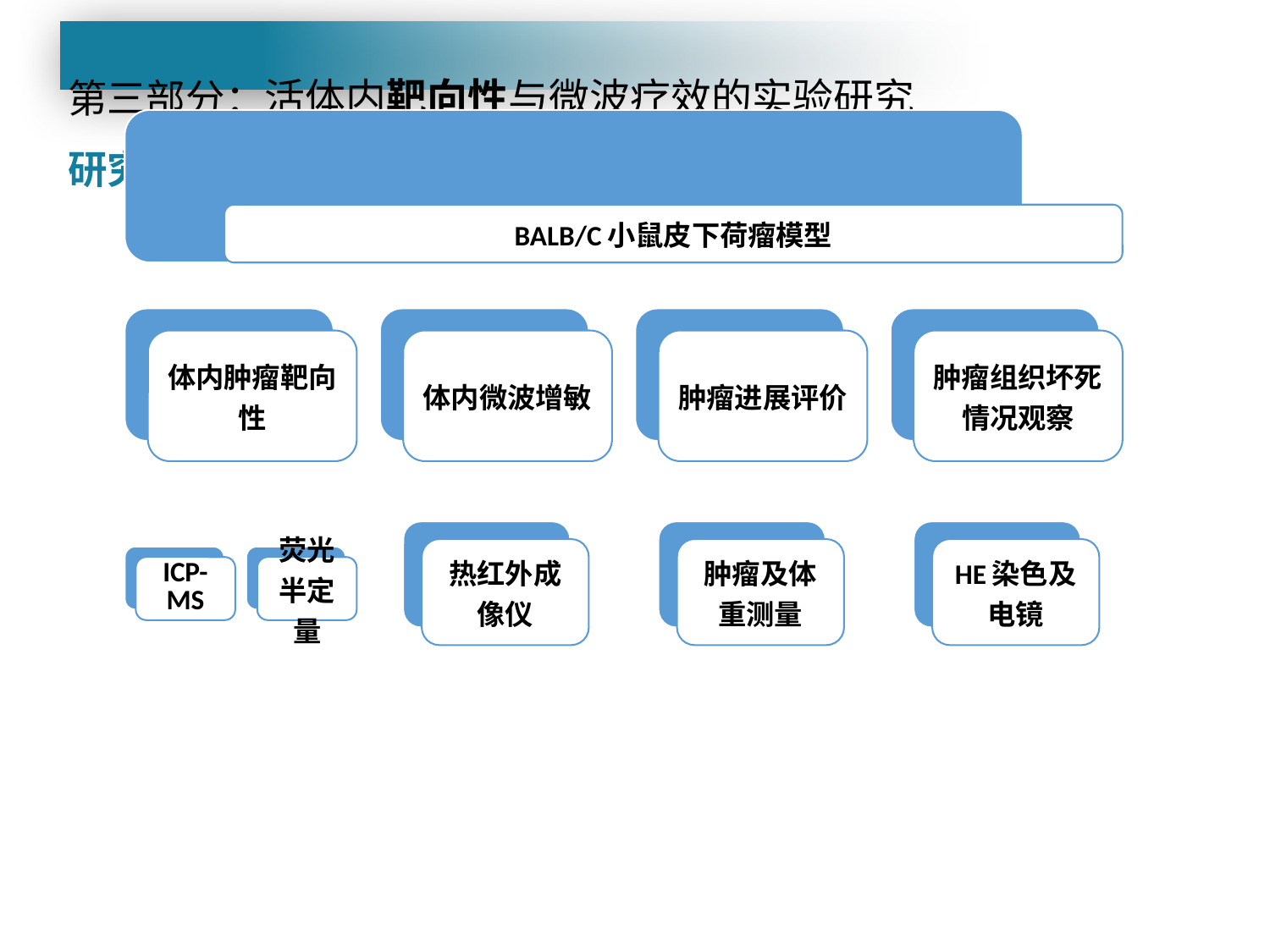

# 第三部分：活体内靶向性与微波疗效的实验研究 研究方法
BALB/C小鼠皮下荷瘤模型
体内肿瘤靶向性
ICP-MS
荧光半定量
体内微波增敏
热红外成像仪
肿瘤进展评价
肿瘤组织坏死情况观察
肿瘤及体重测量
HE染色及电镜